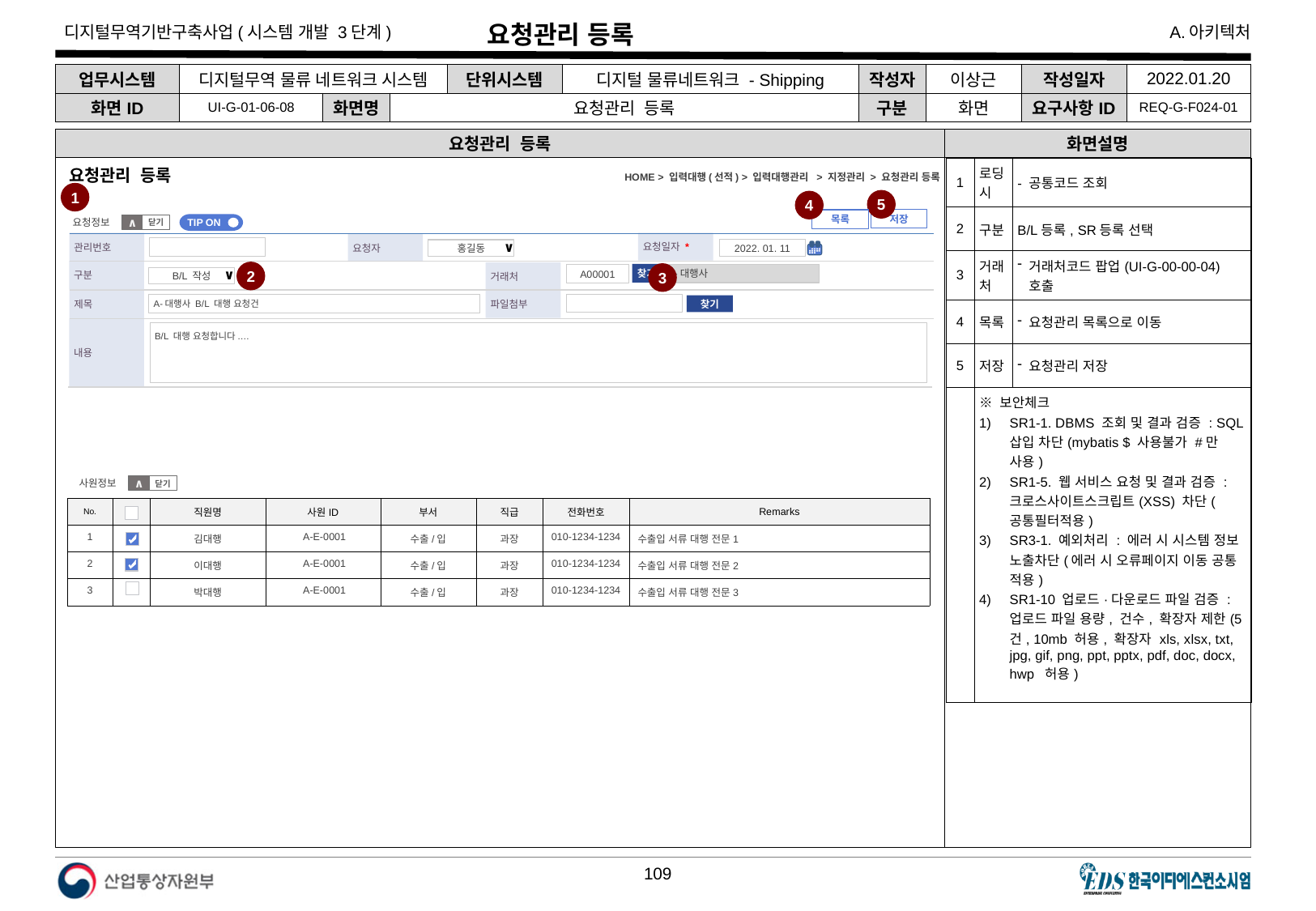

# 요청관리 등록
| 업무시스템 | 디지털무역 물류 네트워크 시스템 |  |  | 단위시스템 | 디지털 물류네트워크 - Shipping | 작성자 | 이상근 | 작성일자 | 2022.01.20 |
| --- | --- | --- | --- | --- | --- | --- | --- | --- | --- |
| 화면ID | UI-G-01-06-08 | 화면명 | 요청관리 등록 |  |  | 구분 | 화면 | 요구사항ID | REQ-G-F024-01 |
요청관리  등록

화면설명

| 1 | 로딩시 | - 공통코드 조회 |
| --- | --- | --- |
| 2 | 구분 | B/L등록, SR등록 선택 |
| 3 | 거래처 | 거래처코드 팝업(UI-G-00-00-04) 호출 |
| 4 | 목록 | 요청관리 목록으로 이동 |
| 5 | 저장 | 요청관리 저장 |
|  | ※ 보안체크 SR1-1. DBMS 조회 및 결과 검증 : SQL 삽입 차단(mybatis $ 사용불가 #만 사용) SR1-5. 웹 서비스 요청 및 결과 검증 : 크로스사이트스크립트(XSS) 차단(공통필터적용) SR3-1. 예외처리 : 에러 시 시스템 정보 노출차단(에러 시 오류페이지 이동 공통 적용) SR1-10 업로드·다운로드 파일 검증 : 업로드 파일 용량, 건수, 확장자 제한(5건, 10mb 허용, 확장자 xls, xlsx, txt, jpg, gif, png, ppt, pptx, pdf, doc, docx, hwp 허용) |  |
HOME > 입력대행(선적) > 입력대행관리  > 지정관리 > 요청관리 등록
요청관리  등록
1
5
4
저장
목록
요청정보
닫기
∧
TIP ON

요청일자 *
관리번호
요청자

2022. 01. 11

홍길동
∨
구분
2
거래처
3
찾기
 A-대행사
A00001
B/L 작성
∨
제목
파일첨부

A-대행사 B/L 대행 요청건
찾기
내용
B/L 대행 요청합니다.…

사원정보
닫기
∧
| No. |  | 직원명 | 사원ID | 부서 | 직급 | 전화번호 | Remarks |
| --- | --- | --- | --- | --- | --- | --- | --- |
| 1 |  | 김대행 | A-E-0001 | 수출/입 | 과장 | 010-1234-1234 | 수출입 서류 대행 전문1 |
| 2 |  | 이대행 | A-E-0001 | 수출/입 | 과장 | 010-1234-1234 | 수출입 서류 대행 전문2 |
| 3 |  | 박대행 | A-E-0001 | 수출/입 | 과장 | 010-1234-1234 | 수출입 서류 대행 전문3 |